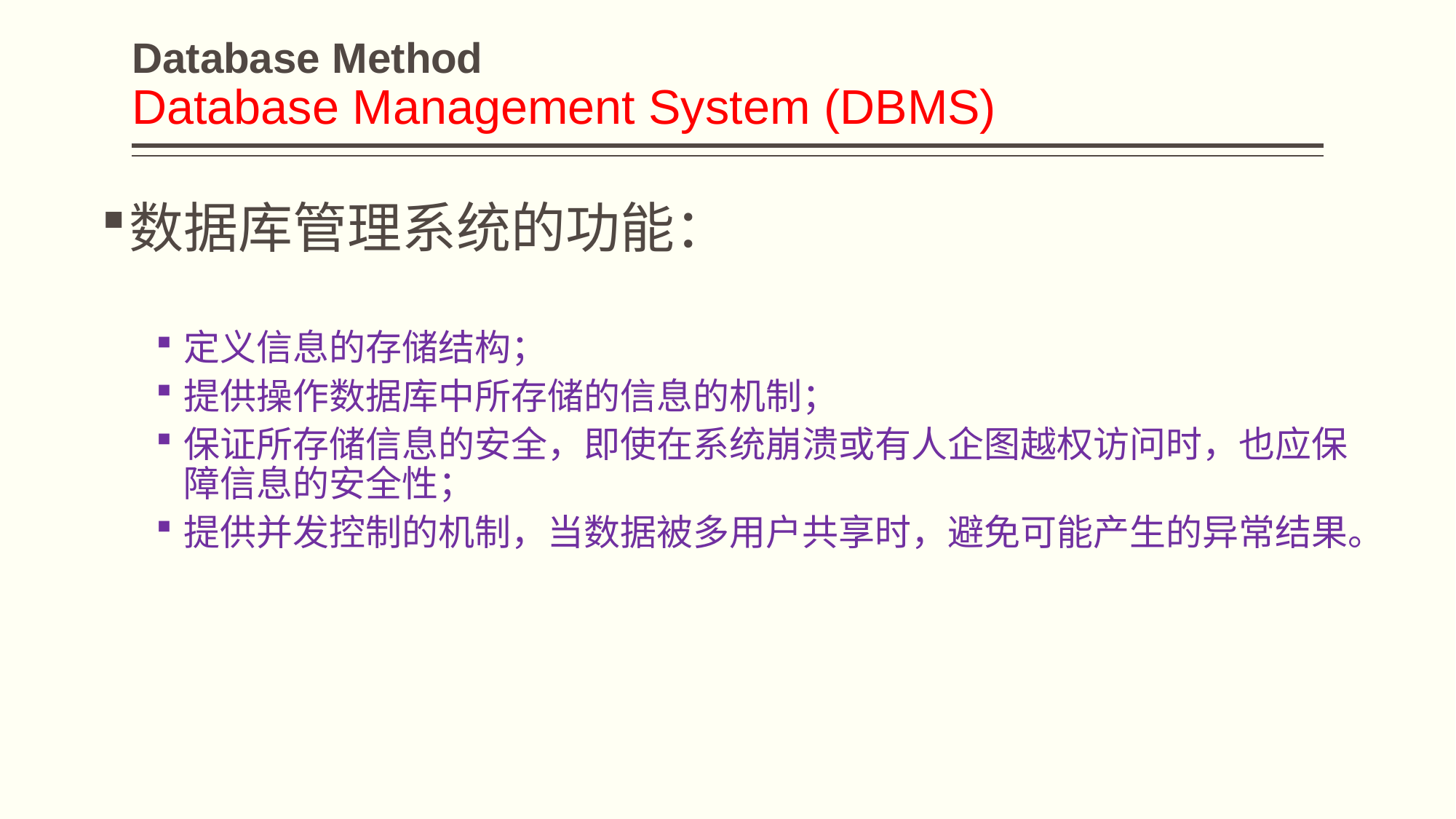

# Database Method Database Management System (DBMS)
数据库管理系统的功能：

定义信息的存储结构；
提供操作数据库中所存储的信息的机制；
保证所存储信息的安全，即使在系统崩溃或有人企图越权访问时，也应保障信息的安全性；
提供并发控制的机制，当数据被多用户共享时，避免可能产生的异常结果。